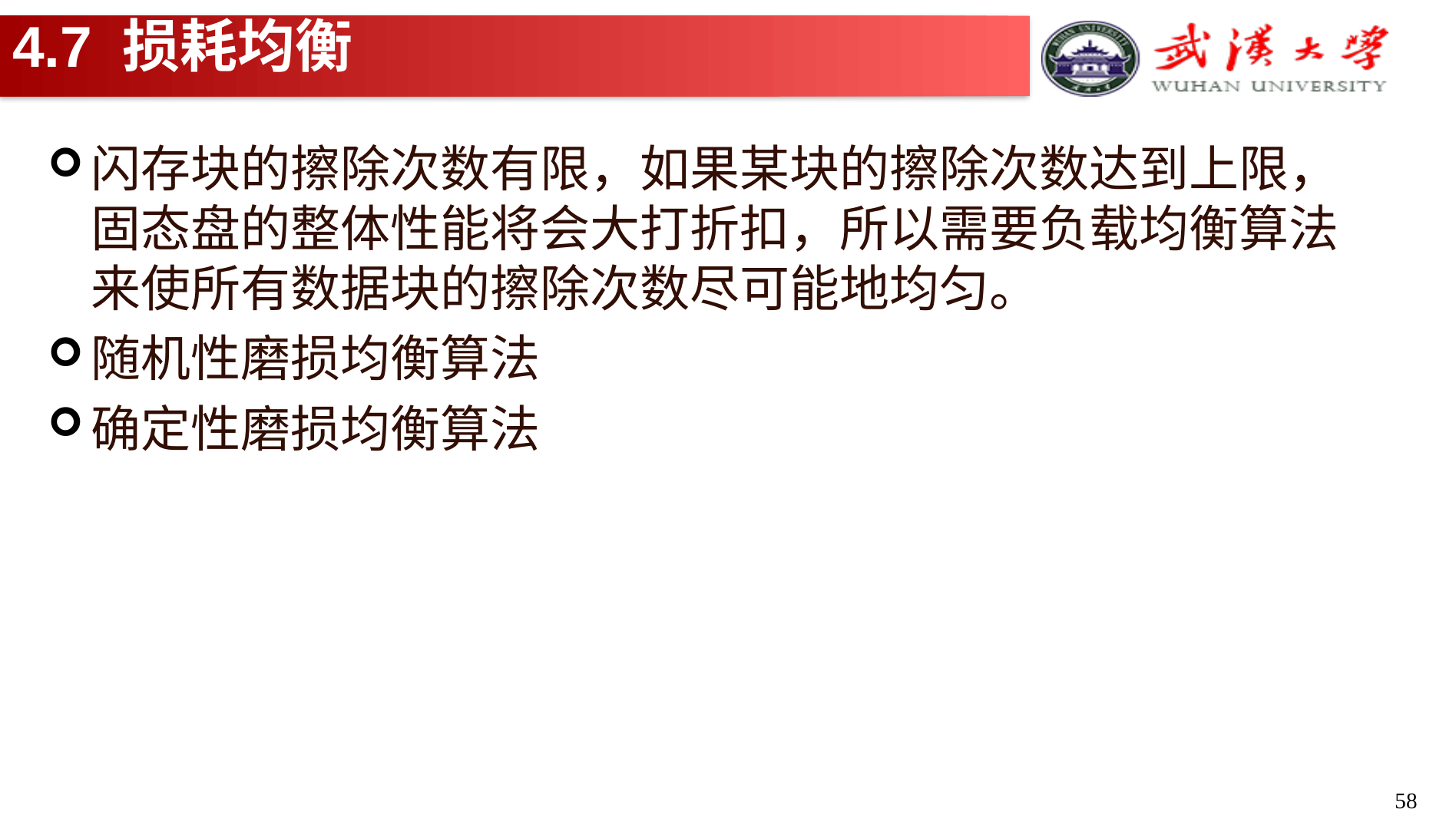

# 4.7 损耗均衡
闪存块的擦除次数有限，如果某块的擦除次数达到上限，固态盘的整体性能将会大打折扣，所以需要负载均衡算法来使所有数据块的擦除次数尽可能地均匀。
随机性磨损均衡算法
确定性磨损均衡算法